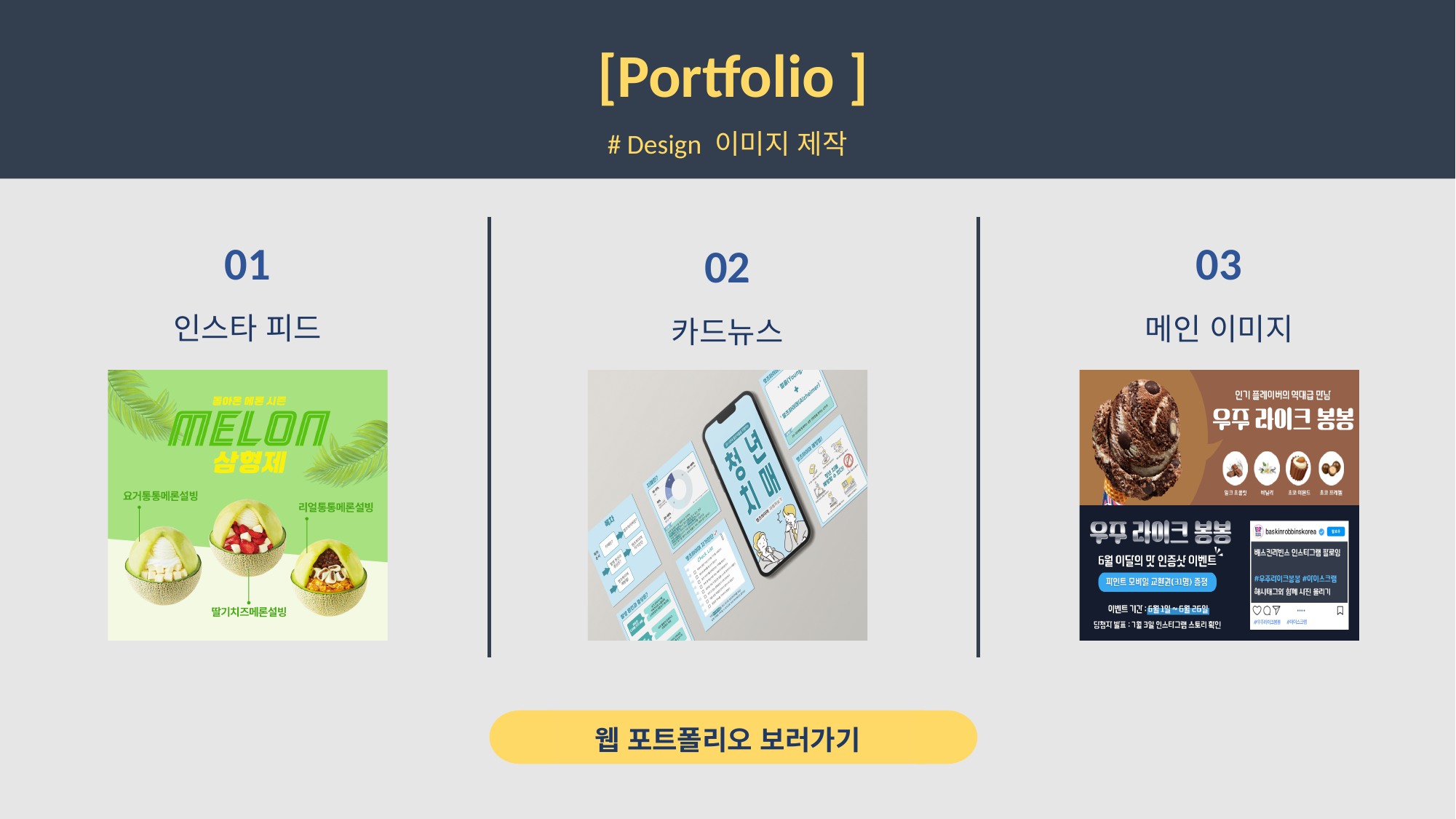

# [Portfolio ]
# Design 이미지 제작
01
03
02
인스타 피드
메인 이미지
카드뉴스

웹 포트폴리오 보러가기